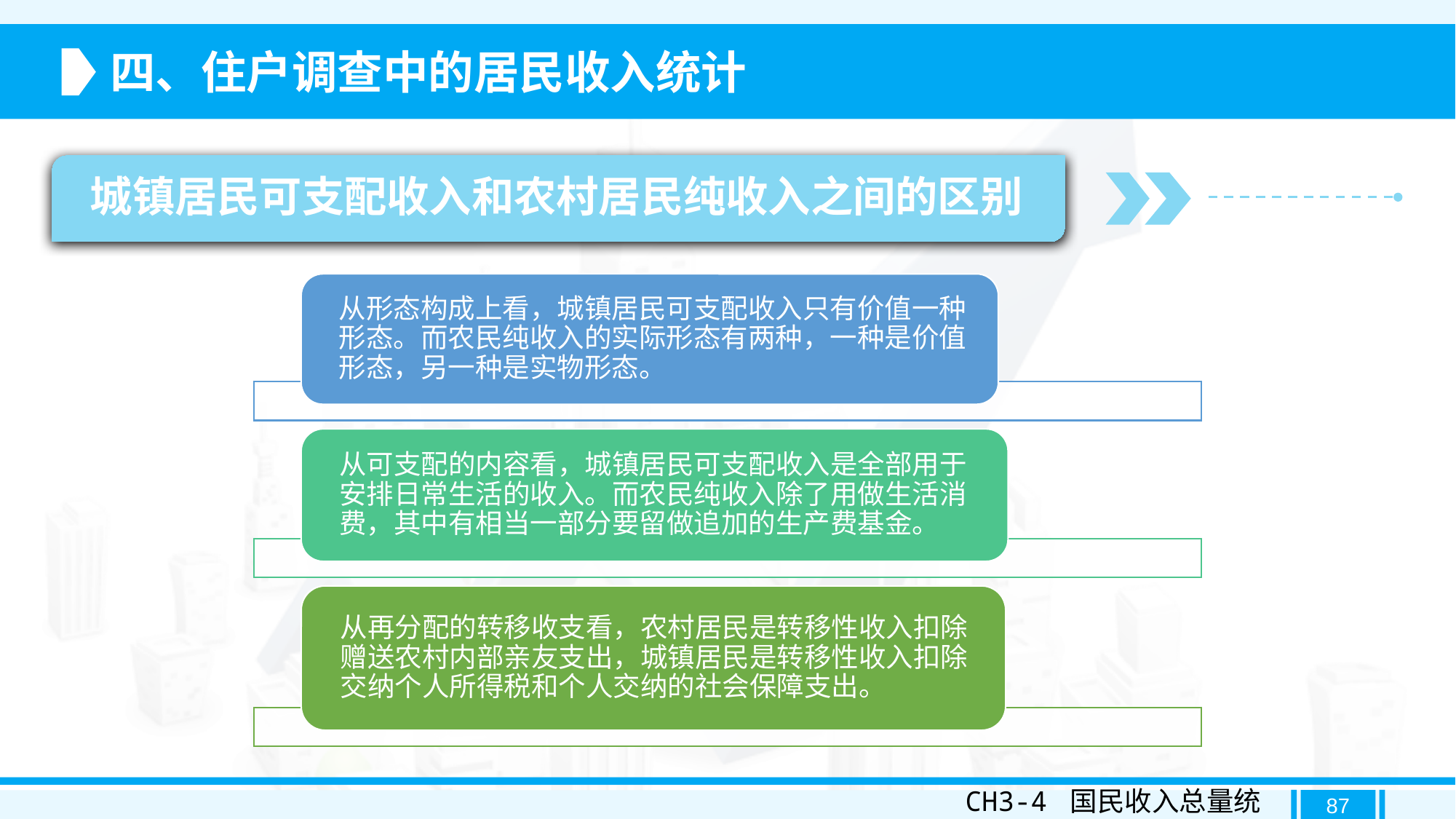

四、住户调查中的居民收入统计

城镇居民可支配收入和农村居民纯收入之间的区别

从形态构成上看，城镇居民可支配收入只有价值一种形态。而农民纯收入的实际形态有两种，一种是价值形态，另一种是实物形态。
从可支配的内容看，城镇居民可支配收入是全部用于安排日常生活的收入。而农民纯收入除了用做生活消费，其中有相当一部分要留做追加的生产费基金。
从再分配的转移收支看，农村居民是转移性收入扣除赠送农村内部亲友支出，城镇居民是转移性收入扣除交纳个人所得税和个人交纳的社会保障支出。
CH3-4 国民收入总量统计
87